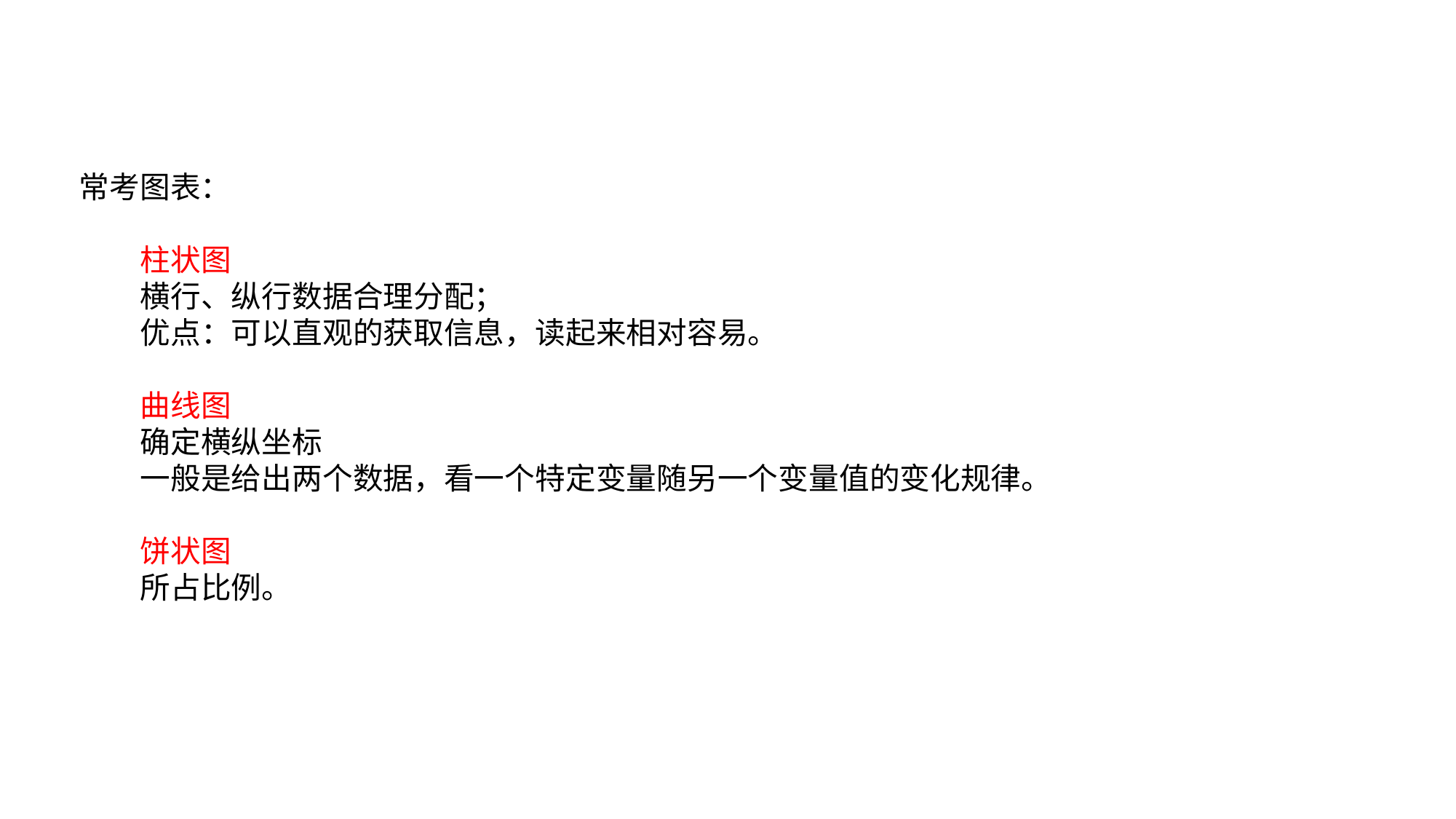

常考图表：

        柱状图
        横行、纵行数据合理分配；
        优点：可以直观的获取信息，读起来相对容易。

        曲线图
        确定横纵坐标
        一般是给出两个数据，看一个特定变量随另一个变量值的变化规律。

        饼状图
        所占比例。